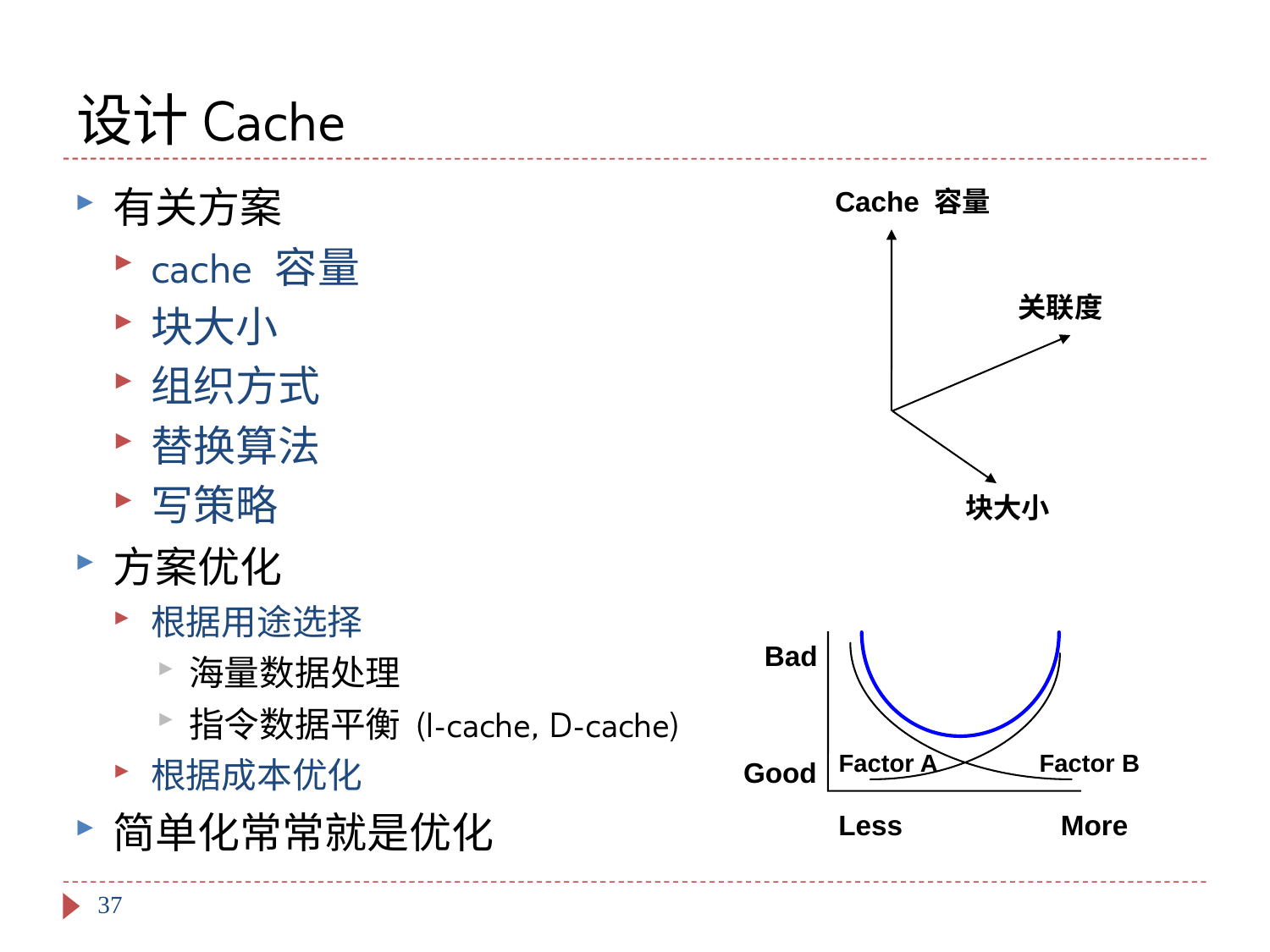

# 设计Cache
有关方案
cache 容量
块大小
组织方式
替换算法
写策略
方案优化
根据用途选择
海量数据处理
指令数据平衡 (I-cache, D-cache)
根据成本优化
简单化常常就是优化
Cache 容量

关联度

块大小

Bad

Factor A
Factor B
Good

Less
More
37